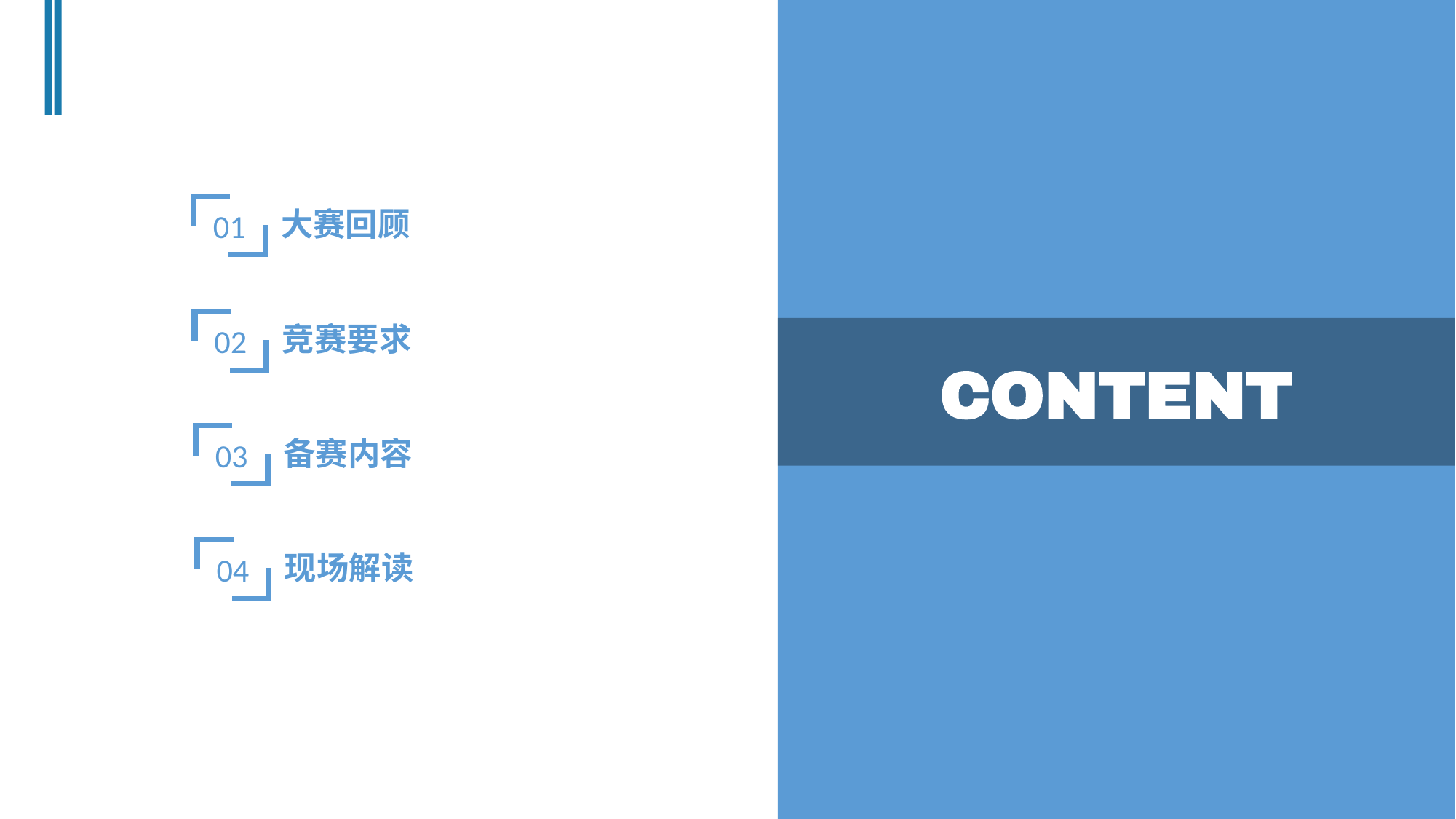

01
大赛回顾
02
竞赛要求
CONTENT
03
备赛内容
04
现场解读